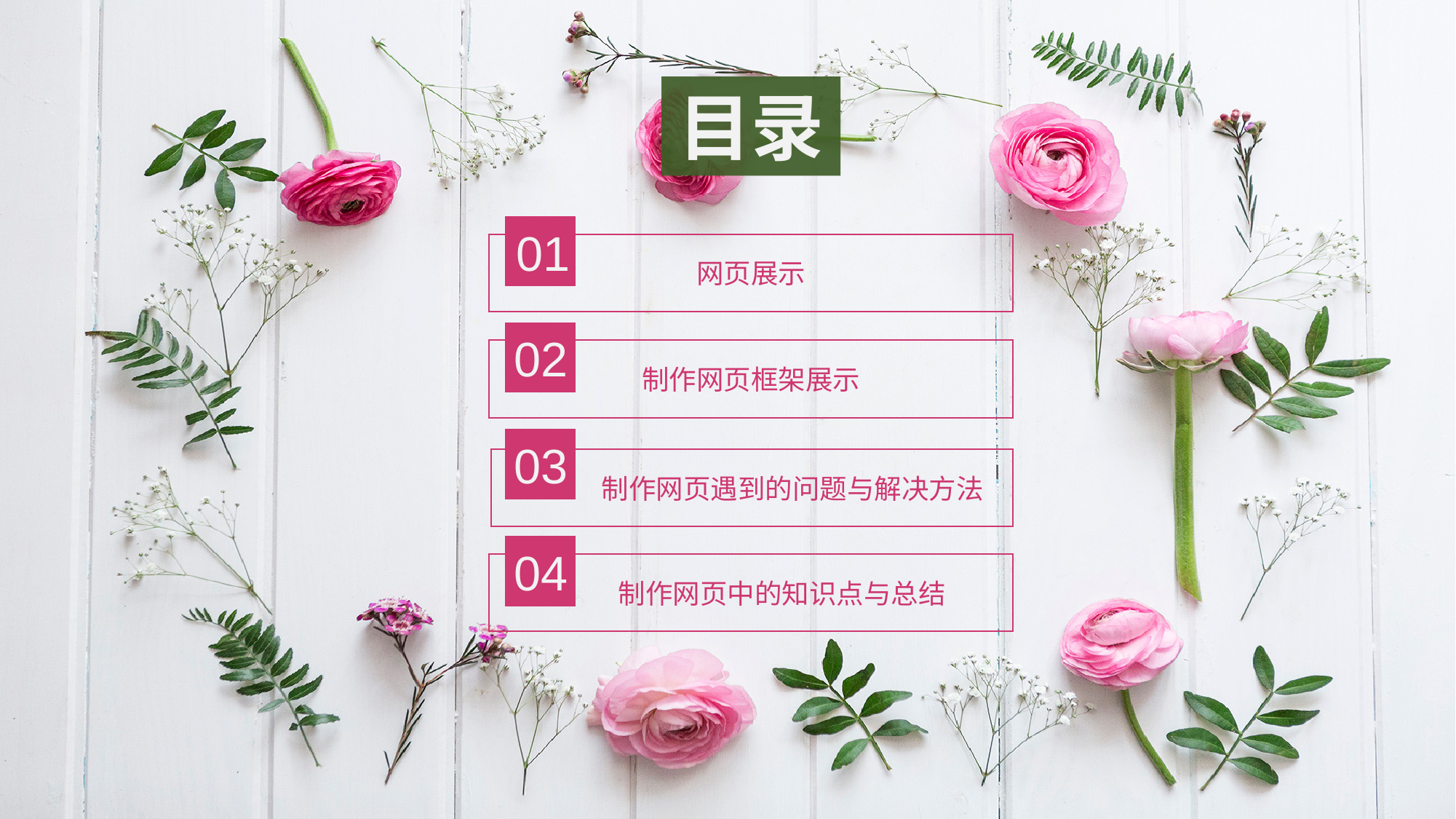

目录

01

网页展示
02

制作网页框架展示
03

            制作网页遇到的问题与解决方法
04

         制作网页中的知识点与总结